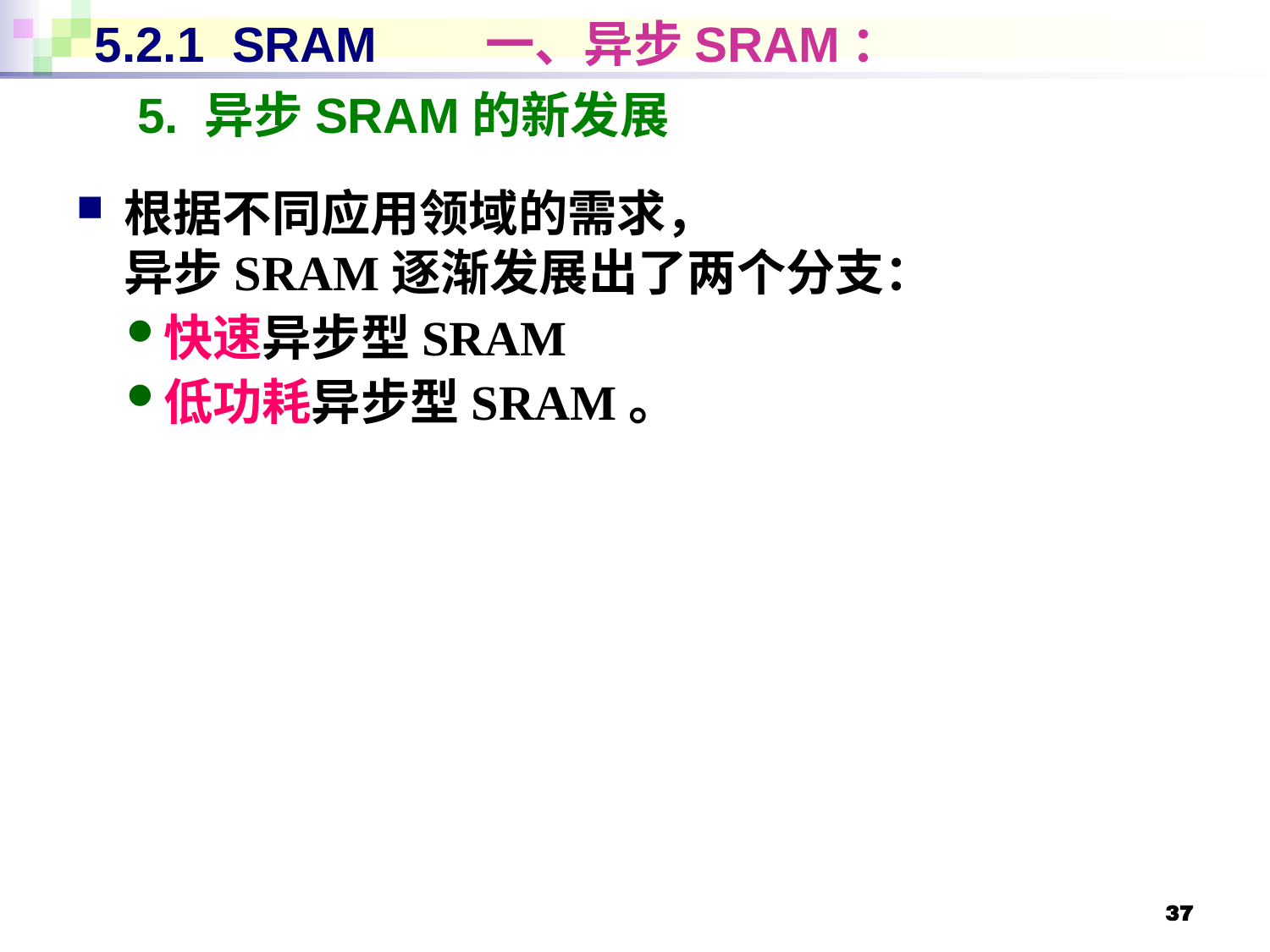

# 5.2.1  SRAM       一、异步SRAM：
5. 异步SRAM的新发展
根据不同应用领域的需求，
异步SRAM逐渐发展出了两个分支：
快速异步型SRAM
低功耗异步型SRAM。
37